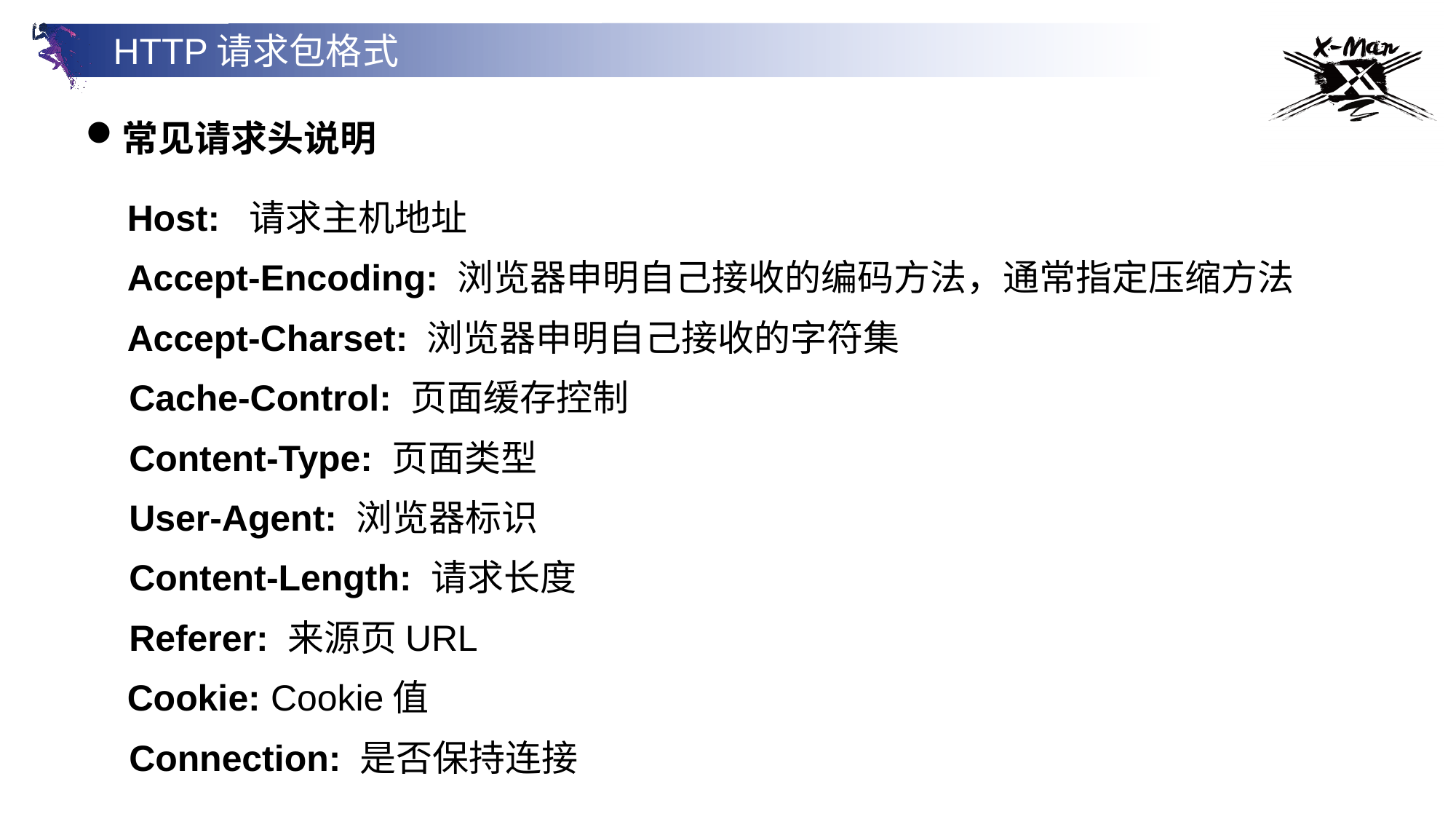

HTTP请求包格式
常见请求头说明
Host:  请求主机地址
Accept-Encoding: 浏览器申明自己接收的编码方法，通常指定压缩方法
Accept-Charset: 浏览器申明自己接收的字符集
Cache-Control: 页面缓存控制
Content-Type: 页面类型
User-Agent: 浏览器标识
Content-Length: 请求长度
Referer: 来源页URL
Cookie: Cookie值
Connection: 是否保持连接